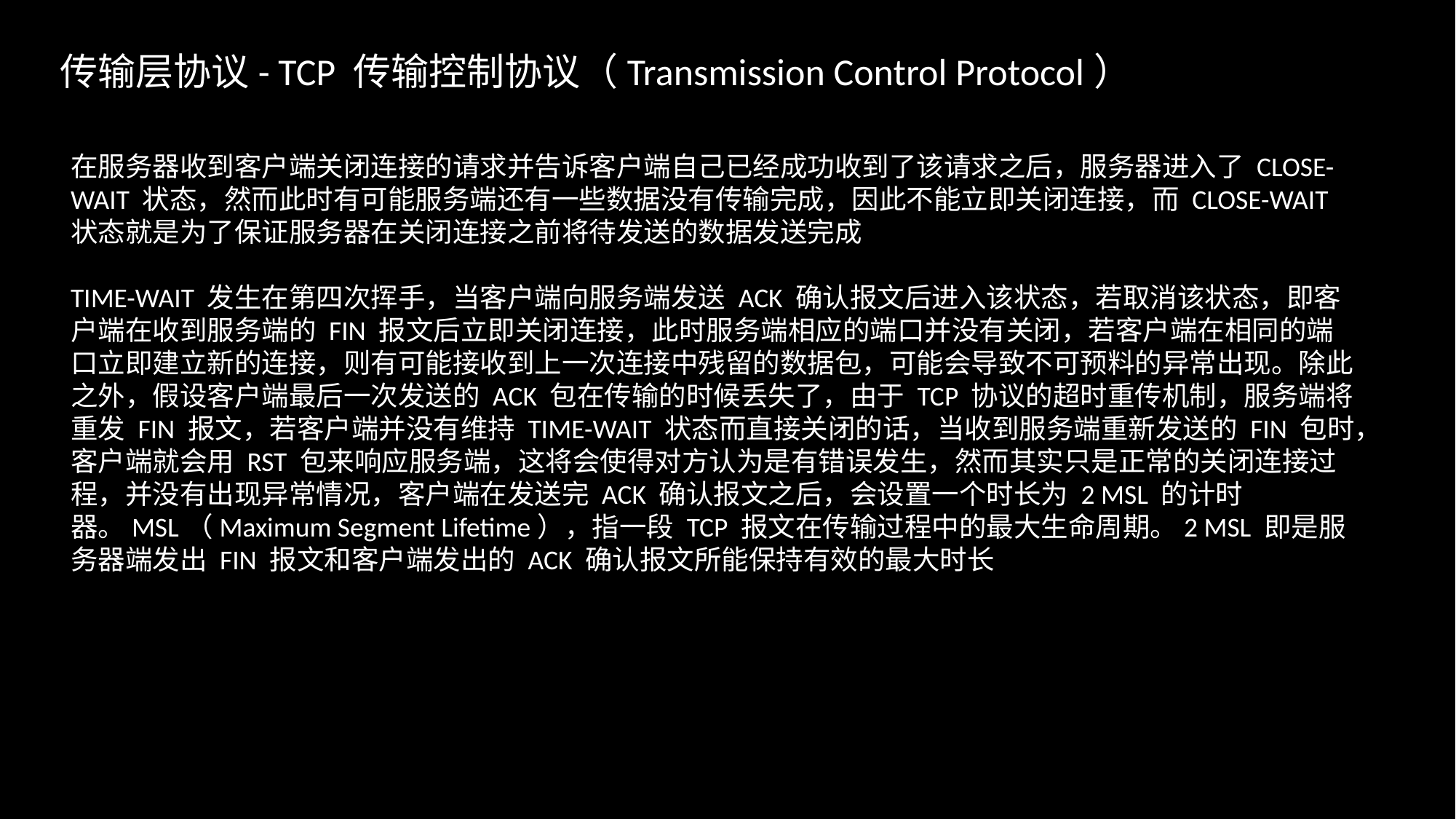

传输层协议- TCP 传输控制协议（Transmission Control Protocol）
在服务器收到客户端关闭连接的请求并告诉客户端自己已经成功收到了该请求之后，服务器进入了 CLOSE-WAIT 状态，然而此时有可能服务端还有一些数据没有传输完成，因此不能立即关闭连接，而 CLOSE-WAIT 状态就是为了保证服务器在关闭连接之前将待发送的数据发送完成

TIME-WAIT 发生在第四次挥手，当客户端向服务端发送 ACK 确认报文后进入该状态，若取消该状态，即客户端在收到服务端的 FIN 报文后立即关闭连接，此时服务端相应的端口并没有关闭，若客户端在相同的端口立即建立新的连接，则有可能接收到上一次连接中残留的数据包，可能会导致不可预料的异常出现。除此之外，假设客户端最后一次发送的 ACK 包在传输的时候丢失了，由于 TCP 协议的超时重传机制，服务端将重发 FIN 报文，若客户端并没有维持 TIME-WAIT 状态而直接关闭的话，当收到服务端重新发送的 FIN 包时，客户端就会用 RST 包来响应服务端，这将会使得对方认为是有错误发生，然而其实只是正常的关闭连接过程，并没有出现异常情况，客户端在发送完 ACK 确认报文之后，会设置一个时长为 2 MSL 的计时器。MSL（Maximum Segment Lifetime），指一段 TCP 报文在传输过程中的最大生命周期。2 MSL 即是服务器端发出 FIN 报文和客户端发出的 ACK 确认报文所能保持有效的最大时长